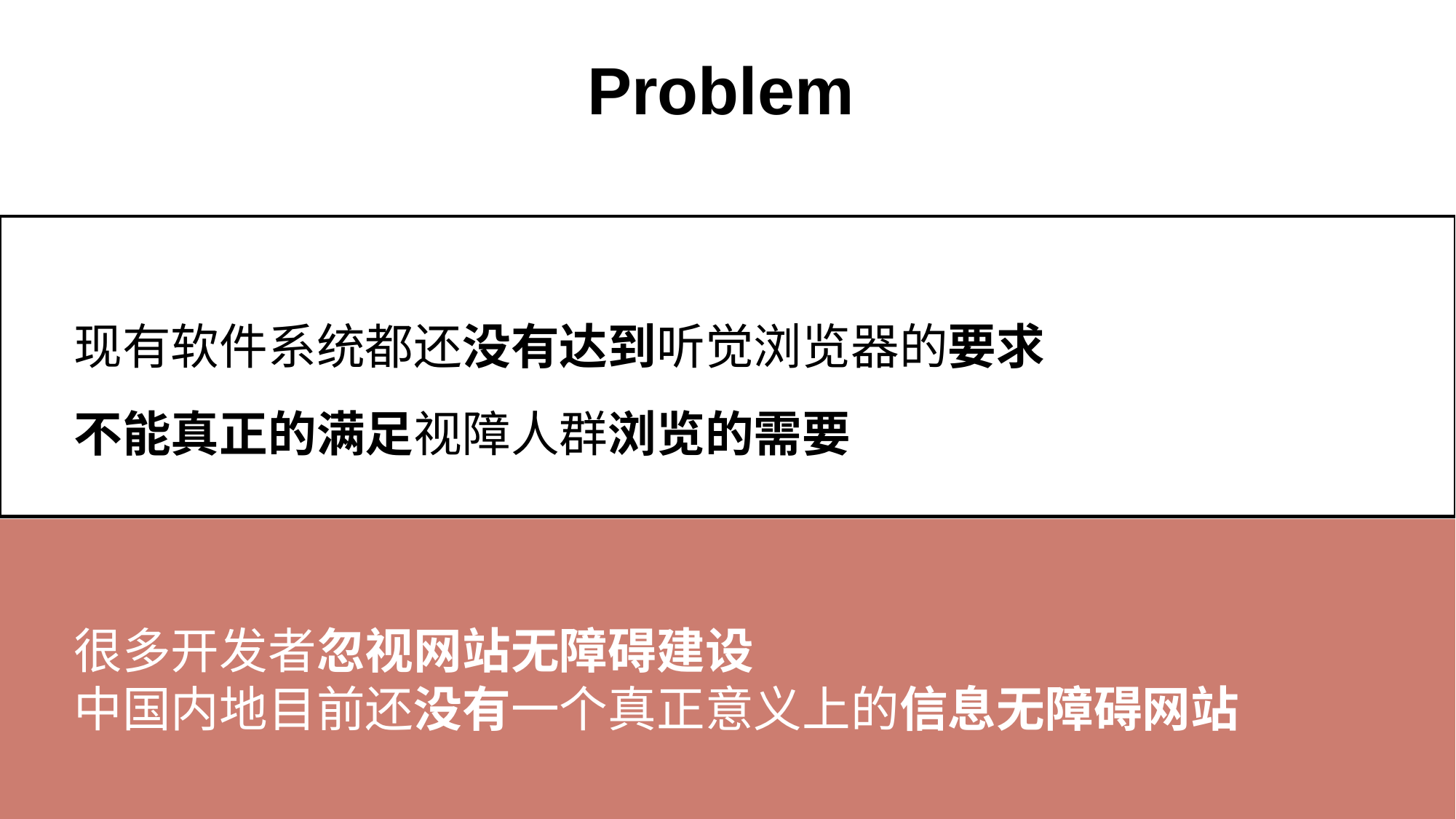

Problem

现有软件系统都还没有达到听觉浏览器的要求
不能真正的满足视障人群浏览的需要

很多开发者忽视网站无障碍建设
中国内地目前还没有一个真正意义上的信息无障碍网站